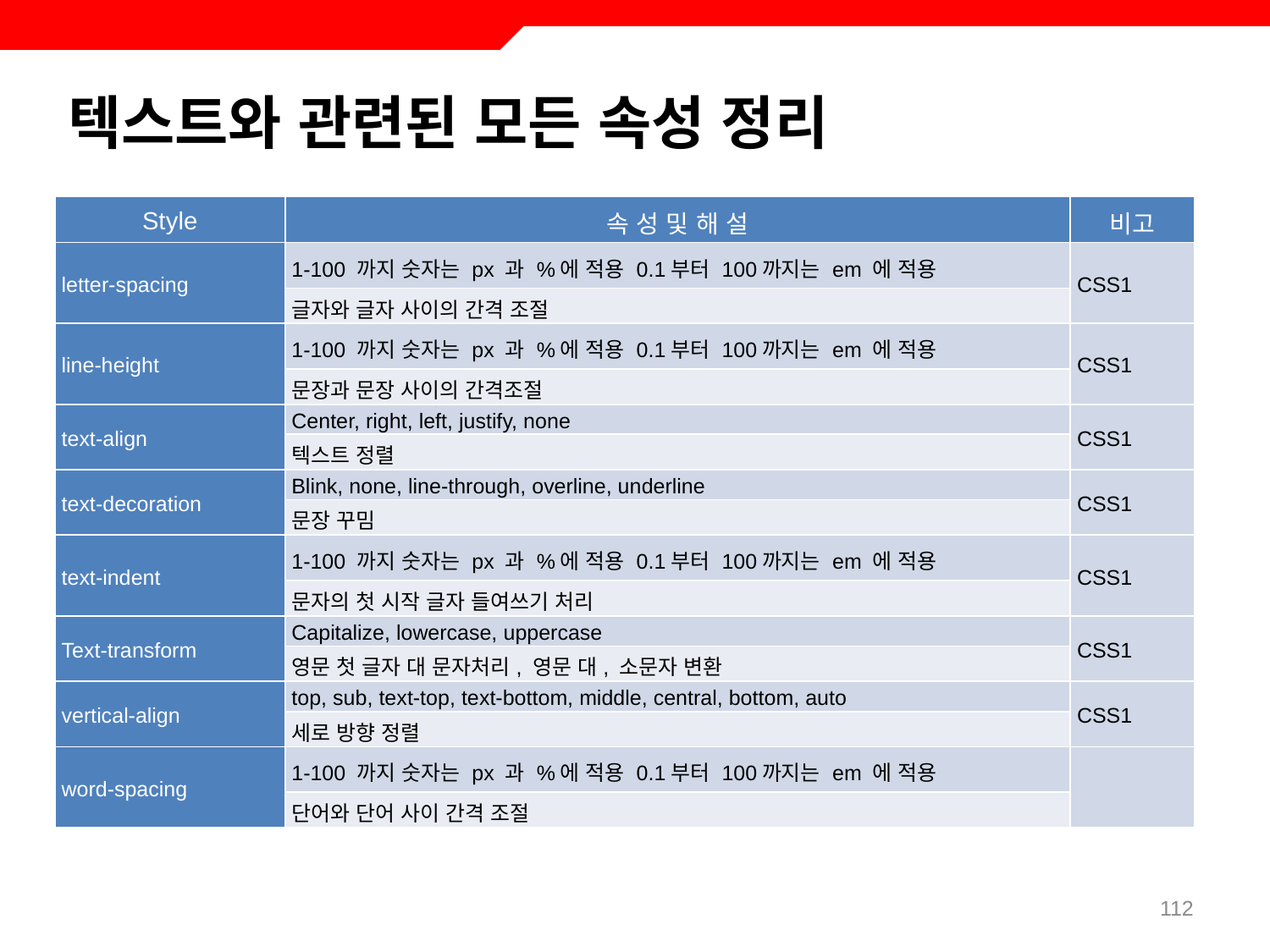

# 텍스트와 관련된 모든 속성 정리
| Style | 속 성 및 해 설 | 비고 |
| --- | --- | --- |
| letter-spacing | 1-100 까지 숫자는 px 과 %에 적용 0.1부터 100까지는 em 에 적용 | CSS1 |
|  | 글자와 글자 사이의 간격 조절 |  |
| line-height | 1-100 까지 숫자는 px 과 %에 적용 0.1부터 100까지는 em 에 적용 | CSS1 |
|  | 문장과 문장 사이의 간격조절 |  |
| text-align | Center, right, left, justify, none | CSS1 |
|  | 텍스트 정렬 |  |
| text-decoration | Blink, none, line-through, overline, underline | CSS1 |
|  | 문장 꾸밈 |  |
| text-indent | 1-100 까지 숫자는 px 과 %에 적용 0.1부터 100까지는 em 에 적용 | CSS1 |
|  | 문자의 첫 시작 글자 들여쓰기 처리 |  |
| Text-transform | Capitalize, lowercase, uppercase | CSS1 |
|  | 영문 첫 글자 대 문자처리, 영문 대, 소문자 변환 |  |
| vertical-align | top, sub, text-top, text-bottom, middle, central, bottom, auto | CSS1 |
|  | 세로 방향 정렬 |  |
| word-spacing | 1-100 까지 숫자는 px 과 %에 적용 0.1부터 100까지는 em 에 적용 |  |
|  | 단어와 단어 사이 간격 조절 |  |
112